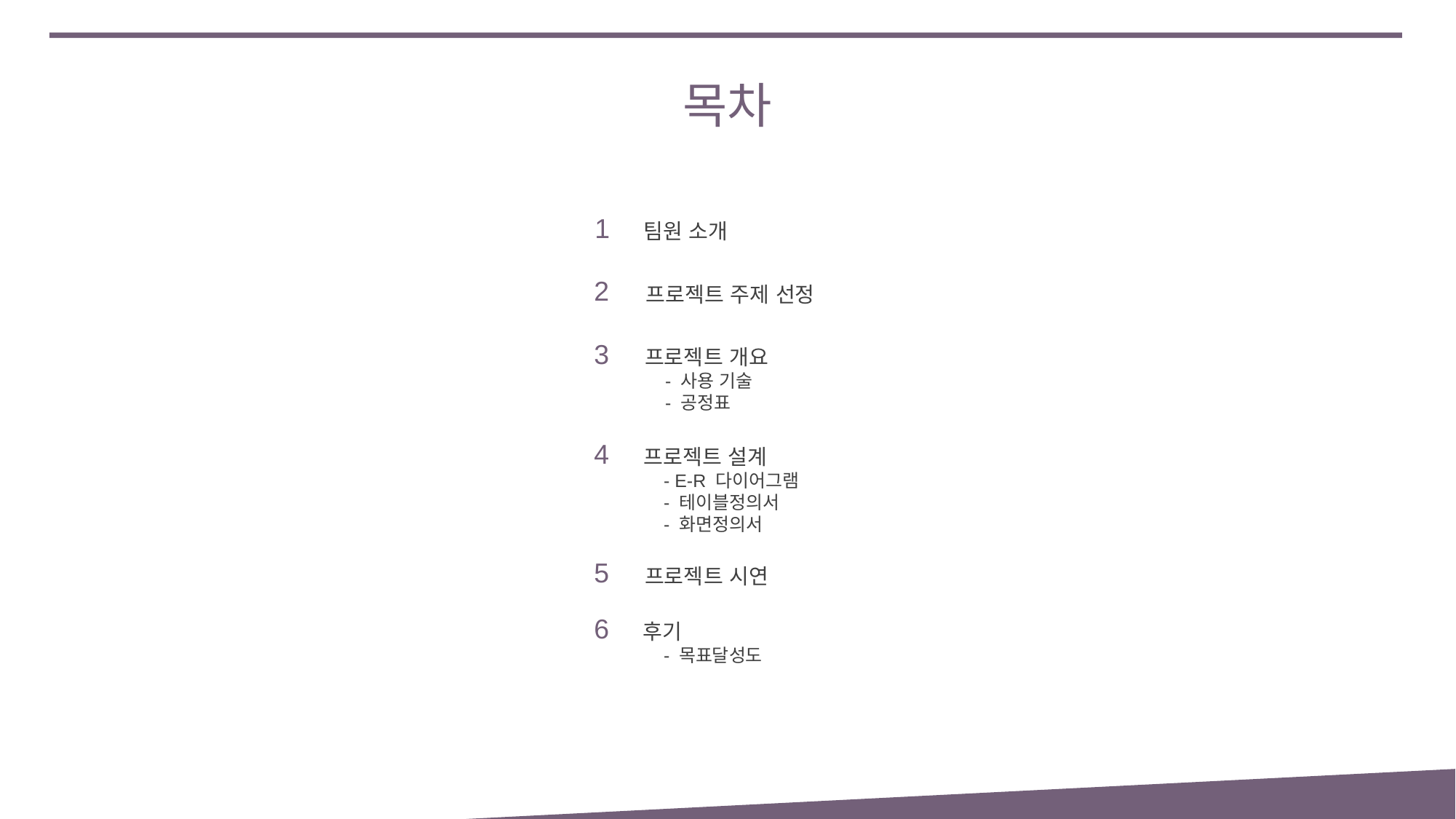

목차
1
팀원 소개
2
프로젝트 주제 선정
3
프로젝트 개요
    - 사용 기술
    - 공정표
4
프로젝트 설계
    - E-R 다이어그램
    - 테이블정의서
    - 화면정의서
5
프로젝트 시연
6
후기
    - 목표달성도